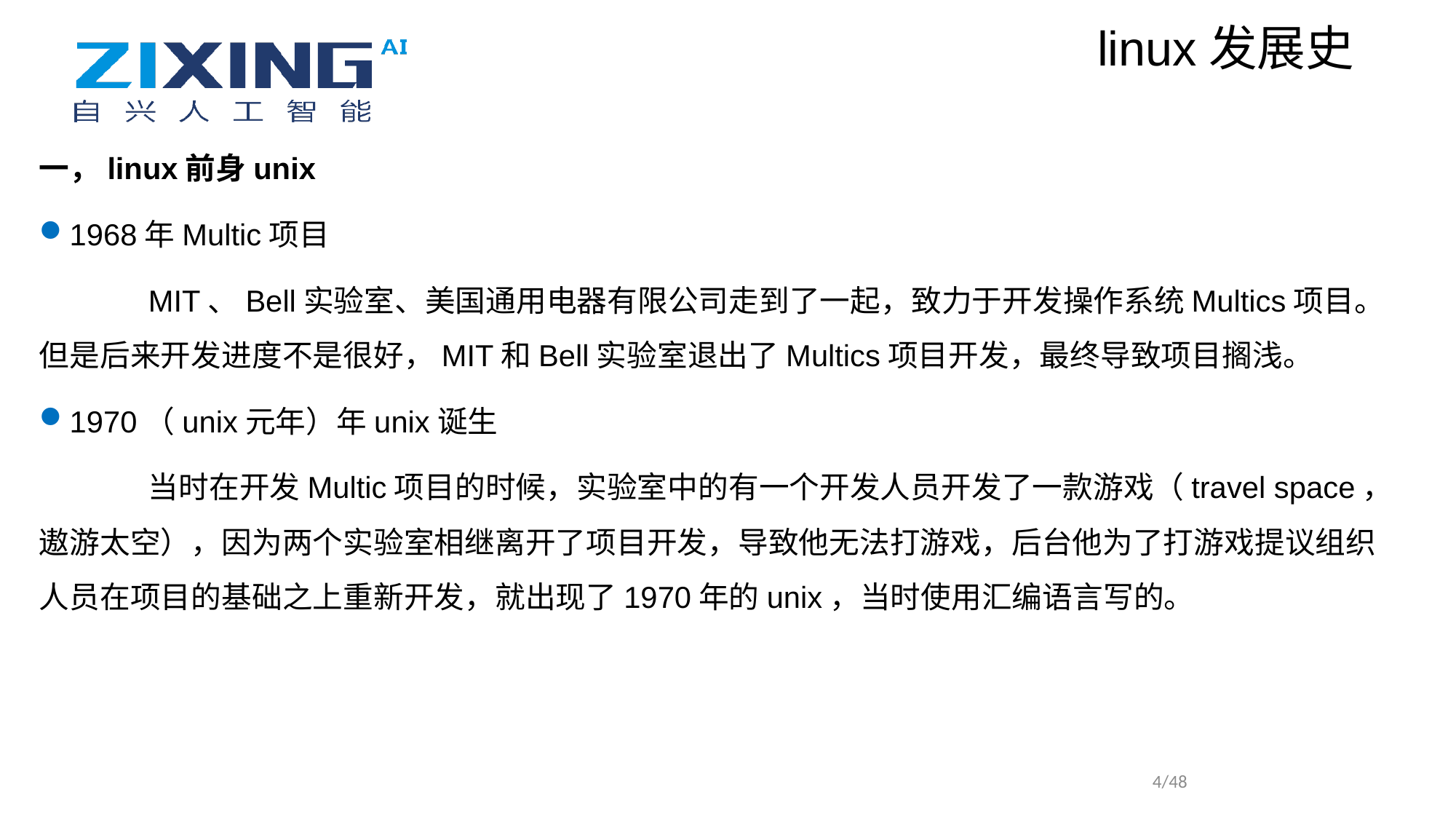

linux发展史
一，linux前身unix
1968年Multic项目
	MIT、Bell实验室、美国通用电器有限公司走到了一起，致力于开发操作系统Multics项目。但是后来开发进度不是很好，MIT和Bell实验室退出了Multics项目开发，最终导致项目搁浅。
1970（unix元年）年unix诞生
	当时在开发Multic项目的时候，实验室中的有一个开发人员开发了一款游戏（travel space，遨游太空），因为两个实验室相继离开了项目开发，导致他无法打游戏，后台他为了打游戏提议组织人员在项目的基础之上重新开发，就出现了1970年的unix，当时使用汇编语言写的。

4/48